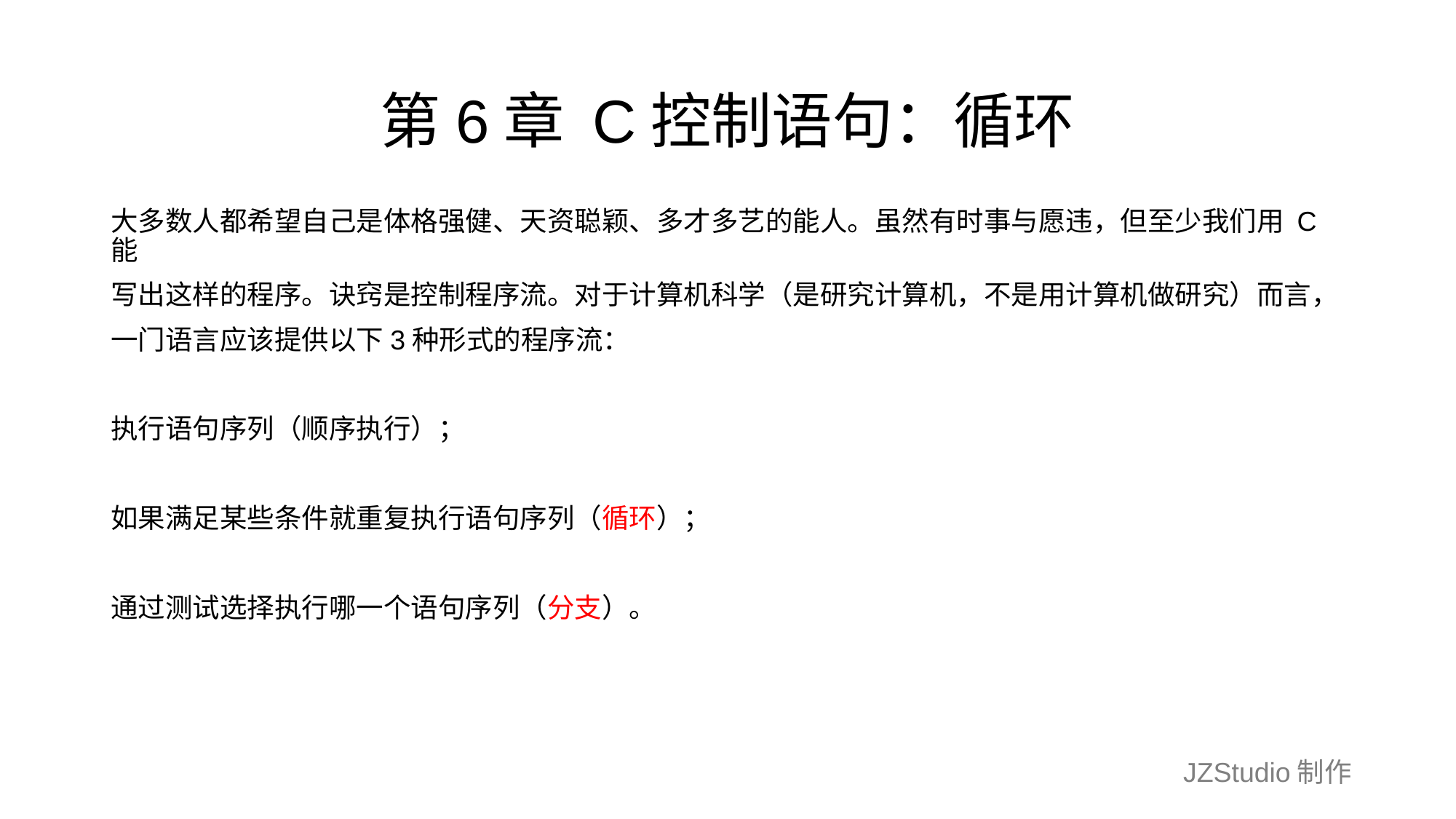

# 第6章 C控制语句：循环
大多数人都希望自己是体格强健、天资聪颖、多才多艺的能人。虽然有时事与愿违，但至少我们用 C能
写出这样的程序。诀窍是控制程序流。对于计算机科学（是研究计算机，不是用计算机做研究）而言，
一门语言应该提供以下3种形式的程序流：

执行语句序列（顺序执行）；

如果满足某些条件就重复执行语句序列（循环）；

通过测试选择执行哪一个语句序列（分支）。